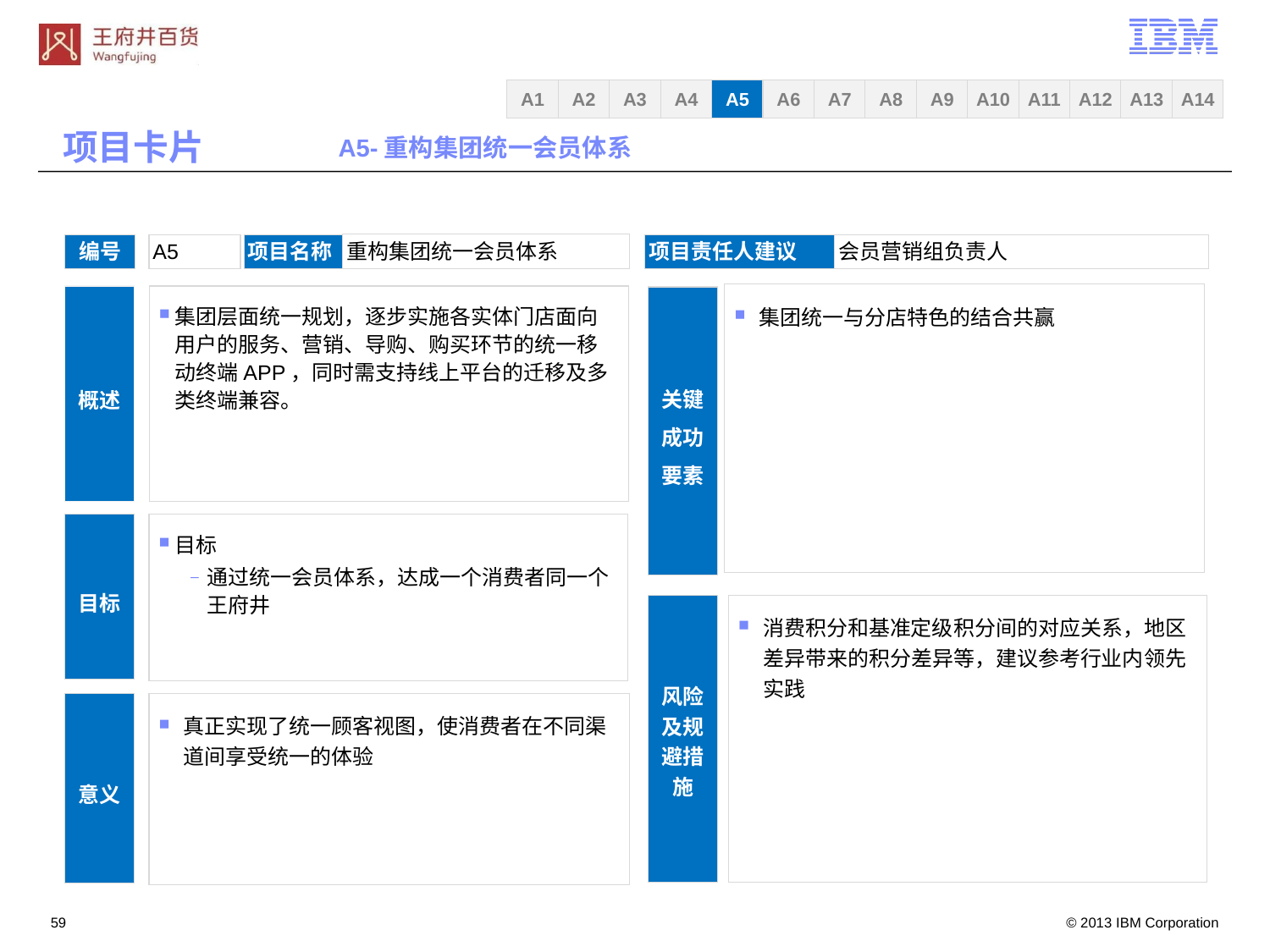

A3
A4
A5
A6
A7
A8
A9
A10
A11
A12
A13
A14
A1
A2
项目卡片
A5-重构集团统一会员体系
重构集团统一会员体系
编号
A5
项目名称
项目责任人建议
会员营销组负责人
集团统一与分店特色的结合共赢
概述
集团层面统一规划，逐步实施各实体门店面向用户的服务、营销、导购、购买环节的统一移动终端APP，同时需支持线上平台的迁移及多类终端兼容。
关键成功要素
目标
通过统一会员体系，达成一个消费者同一个王府井

目标
风险及规避措施
消费积分和基准定级积分间的对应关系，地区差异带来的积分差异等，建议参考行业内领先实践
真正实现了统一顾客视图，使消费者在不同渠道间享受统一的体验
意义
59